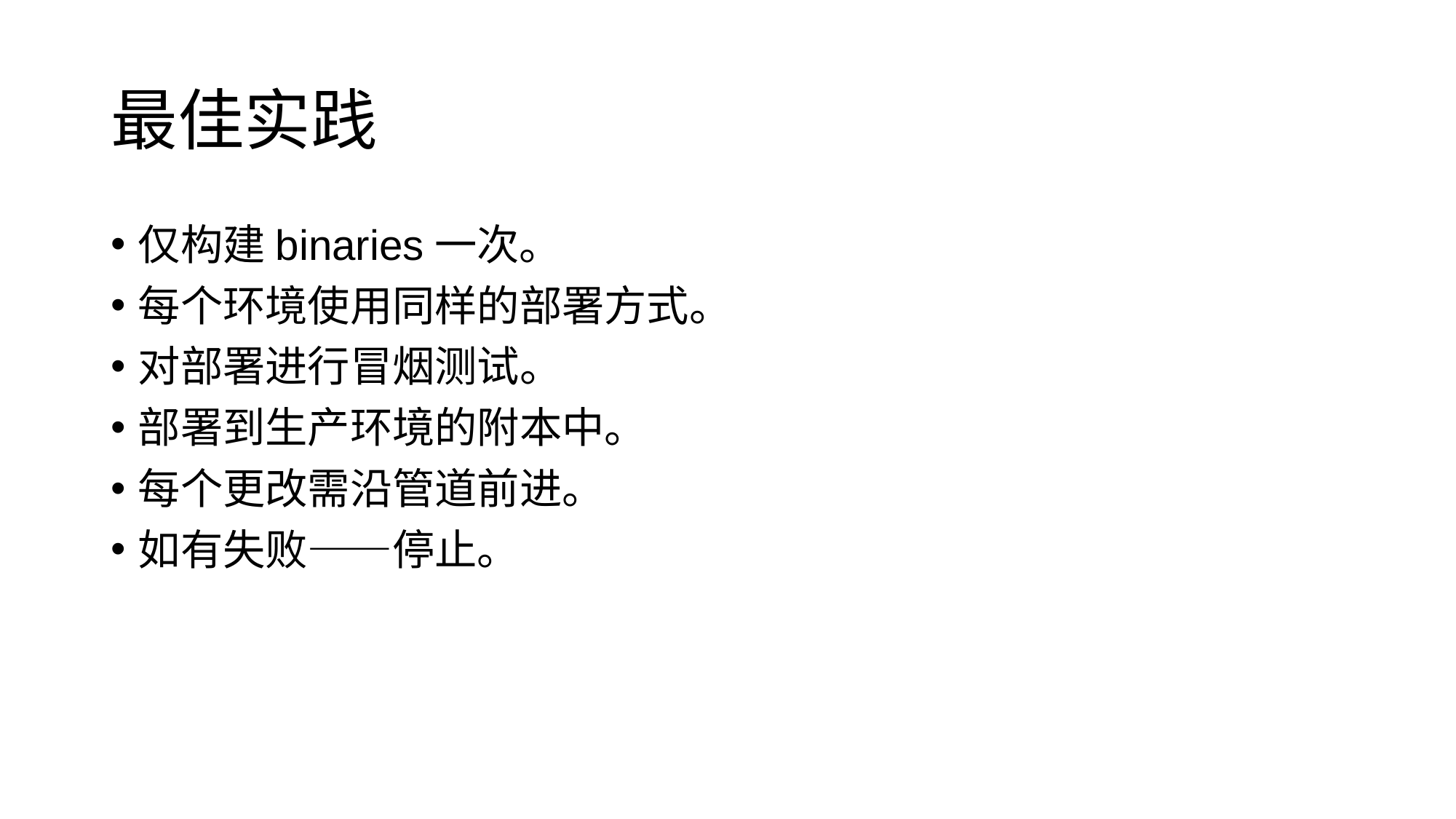

# 最佳实践
仅构建binaries一次。
每个环境使用同样的部署方式。
对部署进行冒烟测试。
部署到生产环境的附本中。
每个更改需沿管道前进。
如有失败——停止。